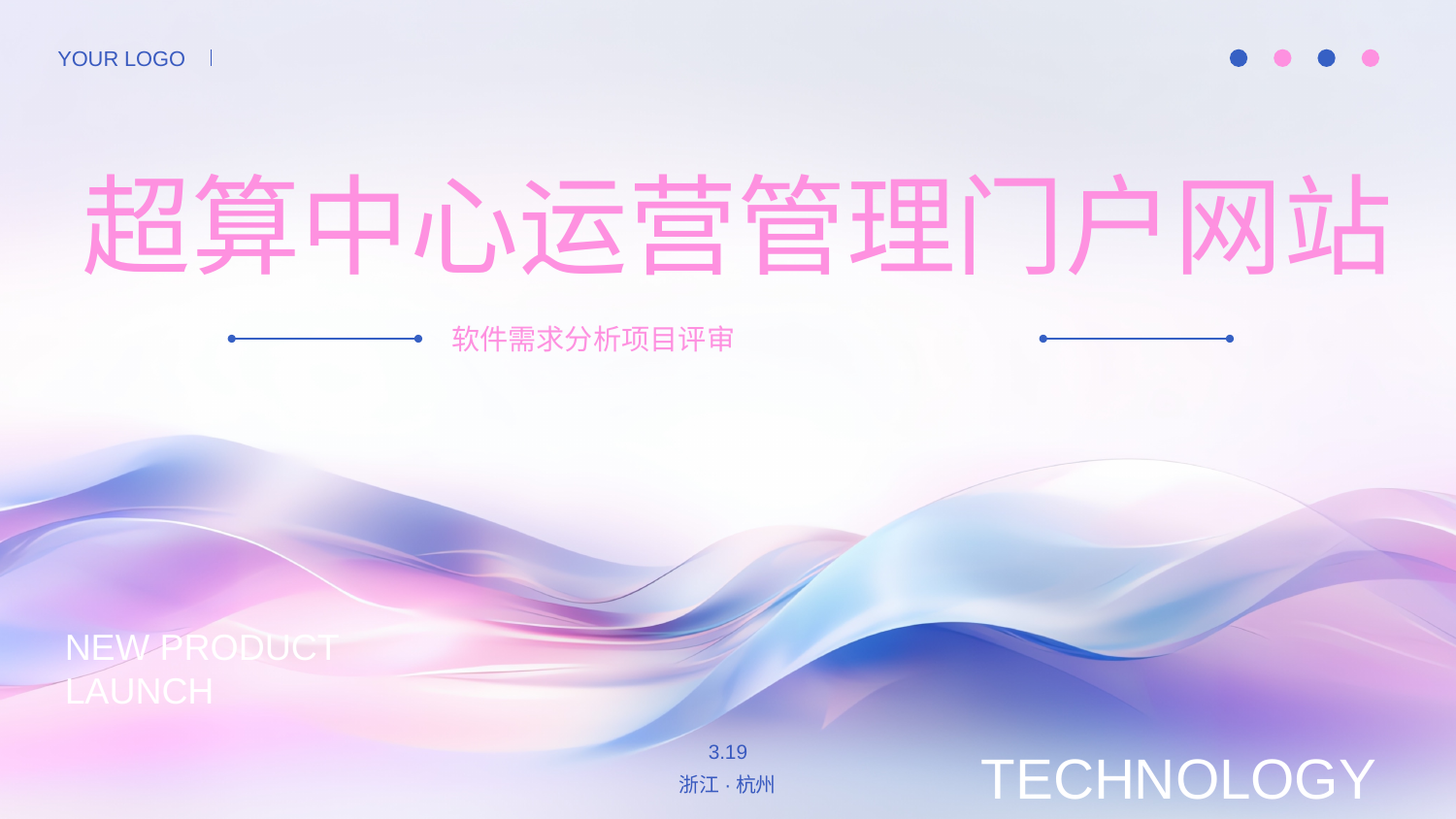

YOUR LOGO

超算中心运营管理门户网站
软件需求分析项目评审
NEW PRODUCT LAUNCH
3.19
TECHNOLOGY
浙江·杭州